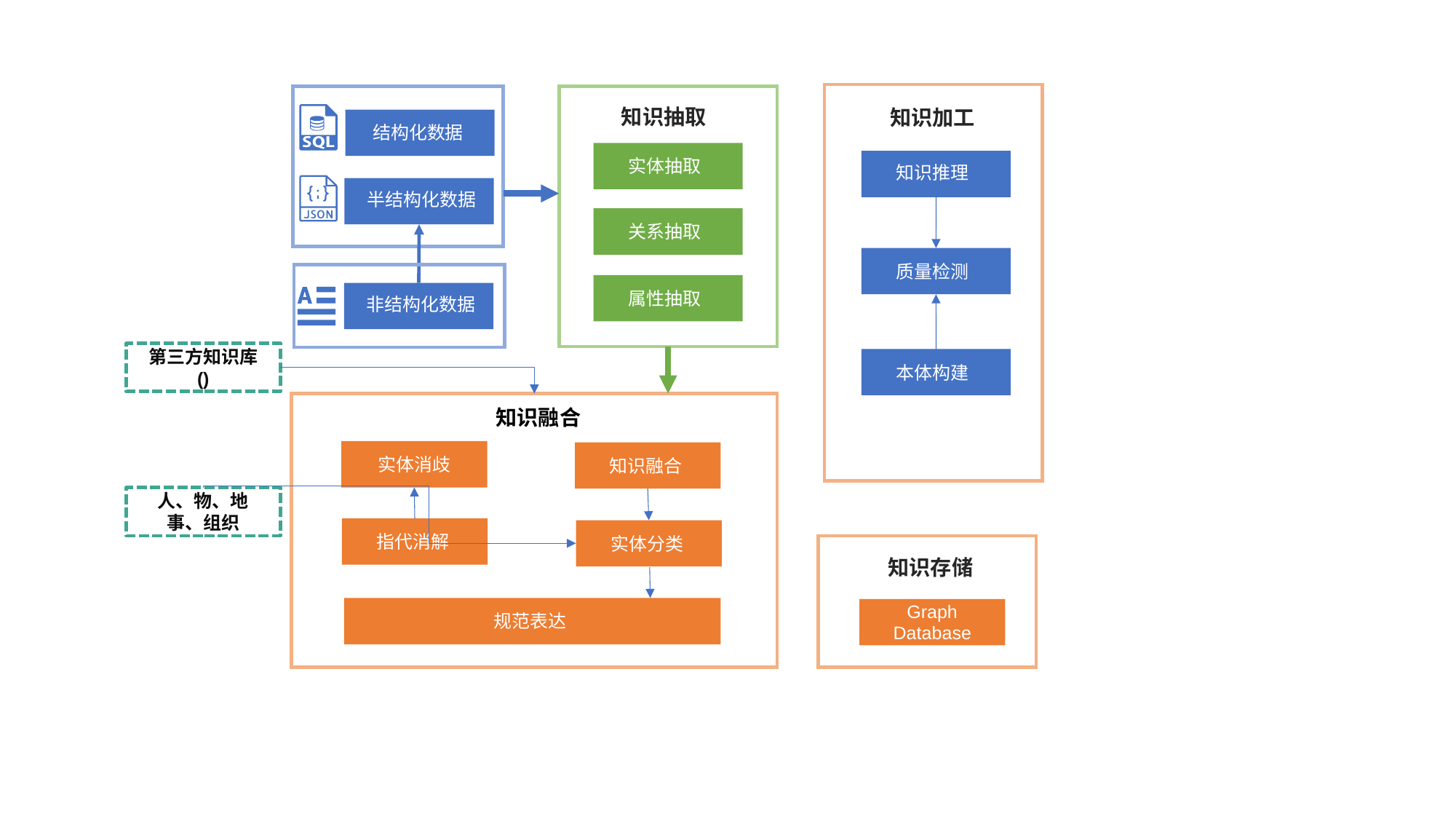

知识抽取
知识加工

结构化数据

实体抽取

知识推理

半结构化数据

关系抽取

质量检测

属性抽取

非结构化数据
第三方知识库
()

本体构建

知识融合

实体消歧
知识融合
人、物、地
事、组织

指代消解
实体分类

知识存储
Graph Database

规范表达
……